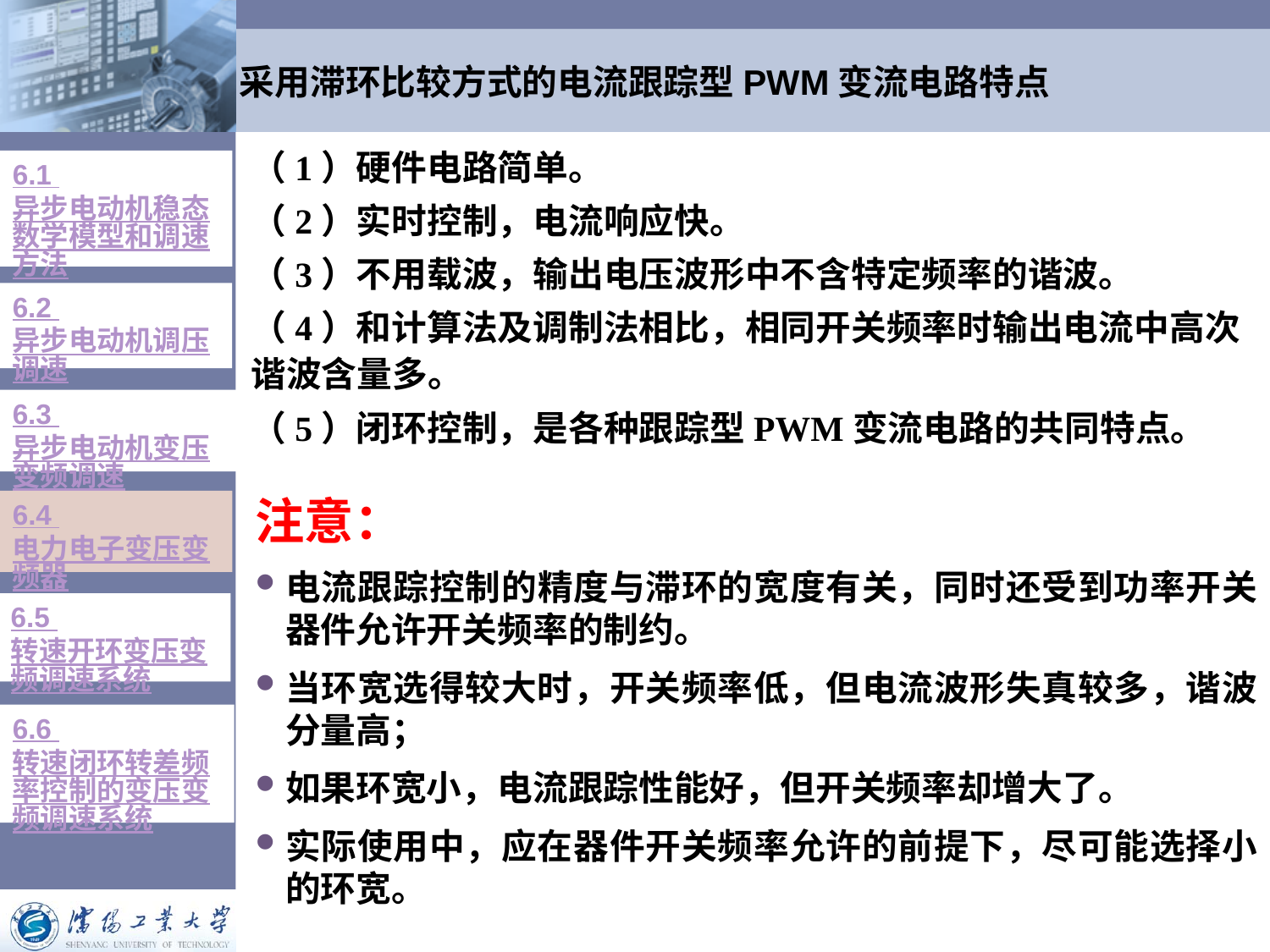

采用滞环比较方式的电流跟踪型PWM变流电路特点
（1）硬件电路简单。
（2）实时控制，电流响应快。
（3）不用载波，输出电压波形中不含特定频率的谐波。
（4）和计算法及调制法相比，相同开关频率时输出电流中高次谐波含量多。
（5）闭环控制，是各种跟踪型PWM变流电路的共同特点。
6.1 异步电动机稳态数学模型和调速方法
6.2 异步电动机调压调速
6.3 异步电动机变压变频调速
注意：
电流跟踪控制的精度与滞环的宽度有关，同时还受到功率开关器件允许开关频率的制约。
当环宽选得较大时，开关频率低，但电流波形失真较多，谐波分量高；
如果环宽小，电流跟踪性能好，但开关频率却增大了。
实际使用中，应在器件开关频率允许的前提下，尽可能选择小的环宽。
6.4 电力电子变压变频器
6.5 转速开环变压变频调速系统

6.6 转速闭环转差频率控制的变压变频调速系统